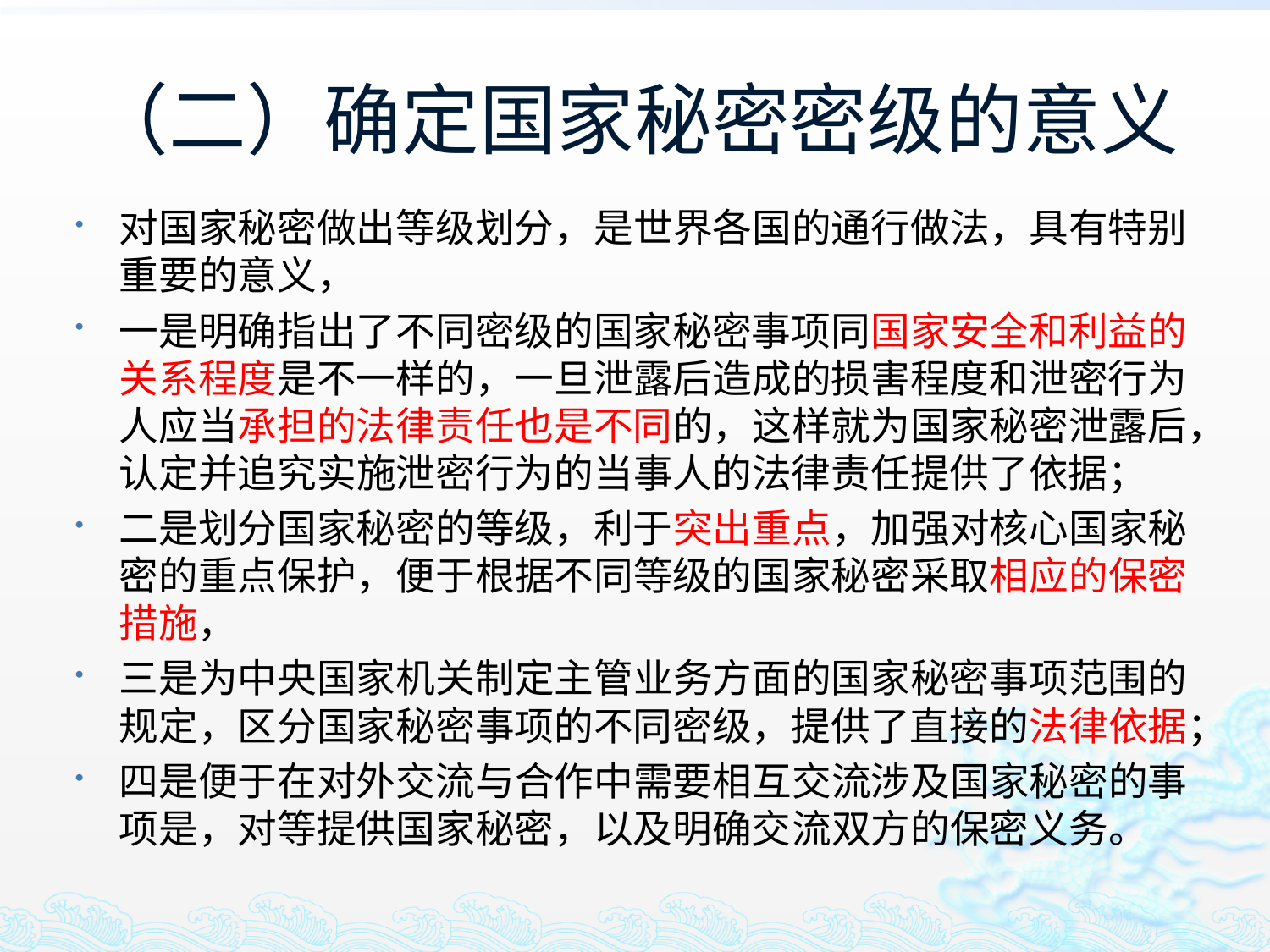

# （二）确定国家秘密密级的意义
对国家秘密做出等级划分，是世界各国的通行做法，具有特别重要的意义，
一是明确指出了不同密级的国家秘密事项同国家安全和利益的关系程度是不一样的，一旦泄露后造成的损害程度和泄密行为人应当承担的法律责任也是不同的，这样就为国家秘密泄露后，认定并追究实施泄密行为的当事人的法律责任提供了依据；
二是划分国家秘密的等级，利于突出重点，加强对核心国家秘密的重点保护，便于根据不同等级的国家秘密采取相应的保密措施，
三是为中央国家机关制定主管业务方面的国家秘密事项范围的规定，区分国家秘密事项的不同密级，提供了直接的法律依据；
四是便于在对外交流与合作中需要相互交流涉及国家秘密的事项是，对等提供国家秘密，以及明确交流双方的保密义务。